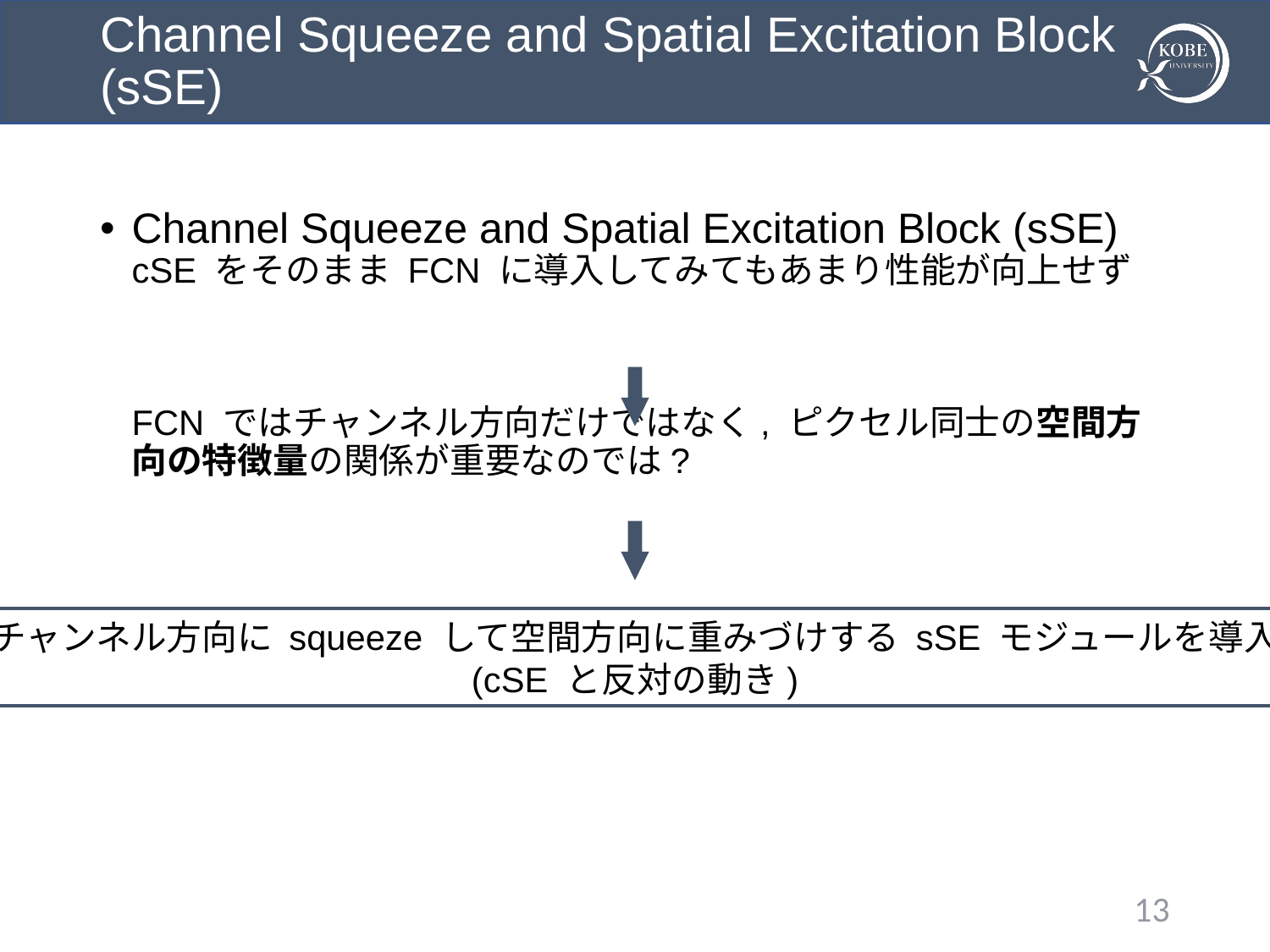

# Channel Squeeze and Spatial Excitation Block (sSE)
Channel Squeeze and Spatial Excitation Block (sSE)
cSE をそのまま FCN に導入してみてもあまり性能が向上せず
FCN ではチャンネル方向だけではなく, ピクセル同士の空間方向の特徴量の関係が重要なのでは?

チャンネル方向に squeeze して空間方向に重みづけする sSE モジュールを導入
(cSE と反対の動き)
13